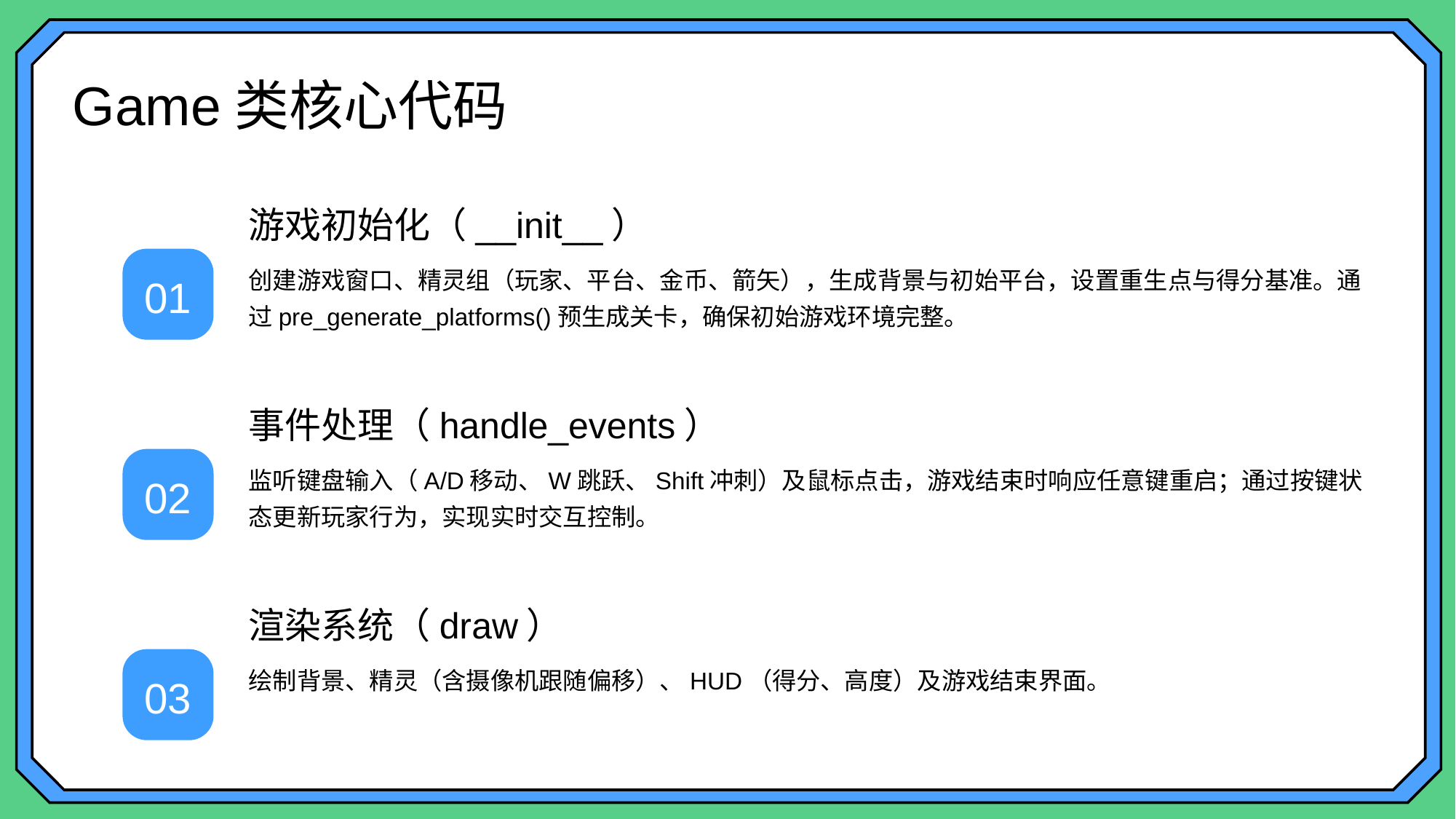

Game类核心代码
游戏初始化（__init__）

创建游戏窗口、精灵组（玩家、平台、金币、箭矢），生成背景与初始平台，设置重生点与得分基准。通过pre_generate_platforms()预生成关卡，确保初始游戏环境完整。
01
事件处理（handle_events）

监听键盘输入（A/D移动、W跳跃、Shift冲刺）及鼠标点击，游戏结束时响应任意键重启；通过按键状态更新玩家行为，实现实时交互控制。
02
渲染系统（draw）

绘制背景、精灵（含摄像机跟随偏移）、HUD（得分、高度）及游戏结束界面。
03